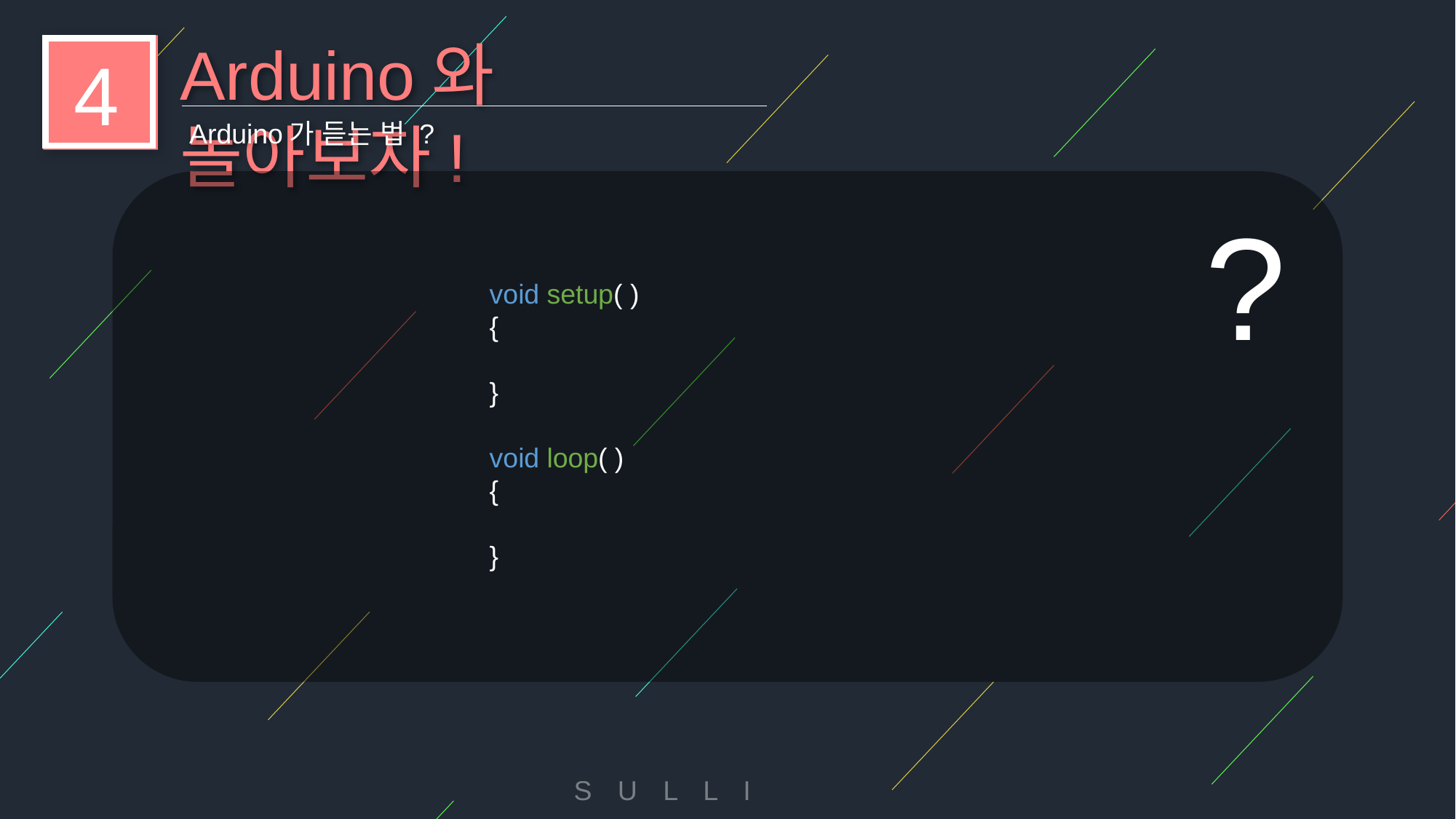

Arduino와 놀아보자!

4
Arduino가 듣는 법 ?

?
void setup( )
{

}

void loop( )
{

}
S U L L I V A N